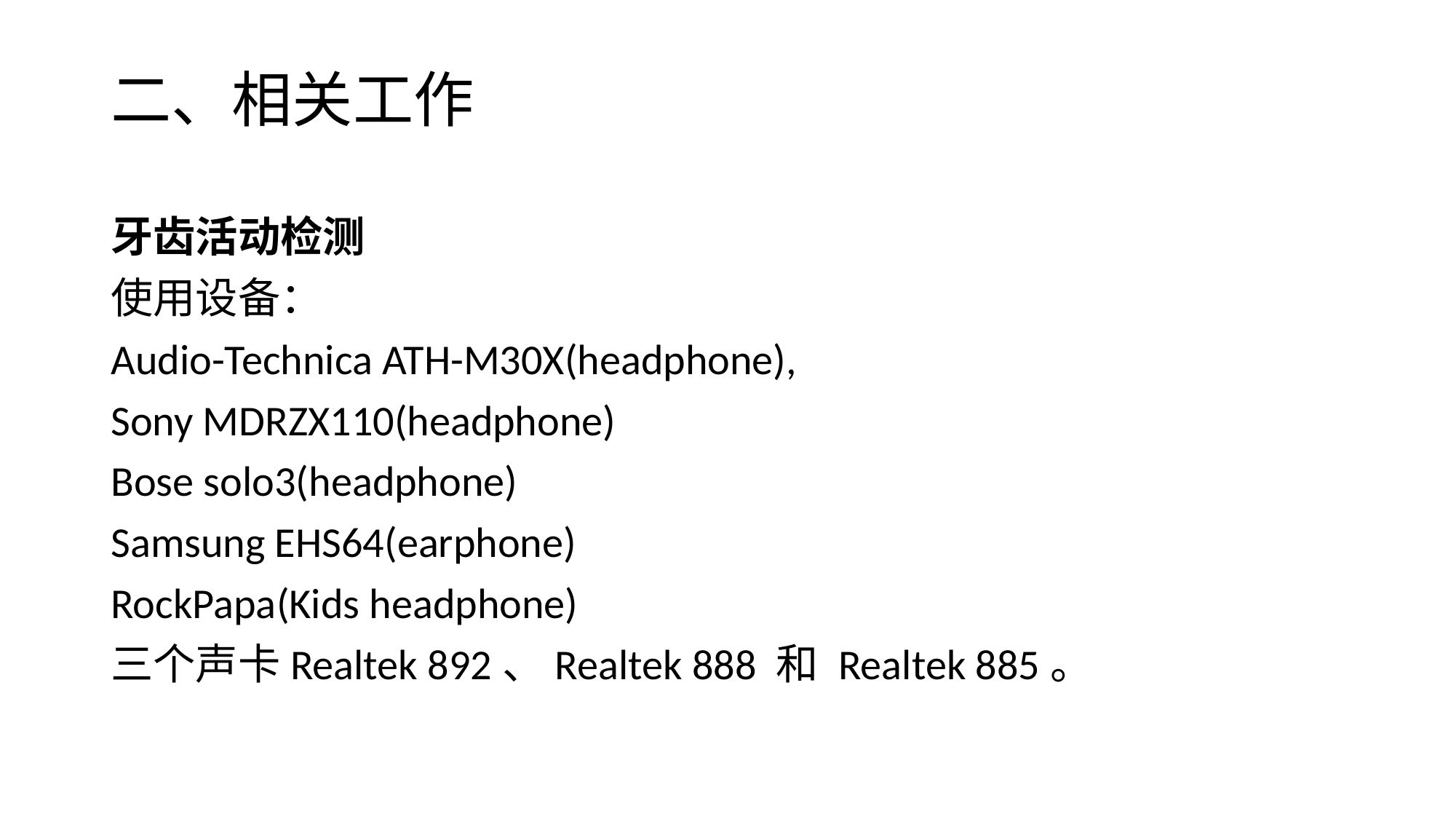

# 二、相关工作
牙齿活动检测
使用设备：
Audio-Technica ATH-M30X(headphone),
Sony MDRZX110(headphone)
Bose solo3(headphone)
Samsung EHS64(earphone)
RockPapa(Kids headphone)
三个声卡Realtek 892、Realtek 888 和 Realtek 885。